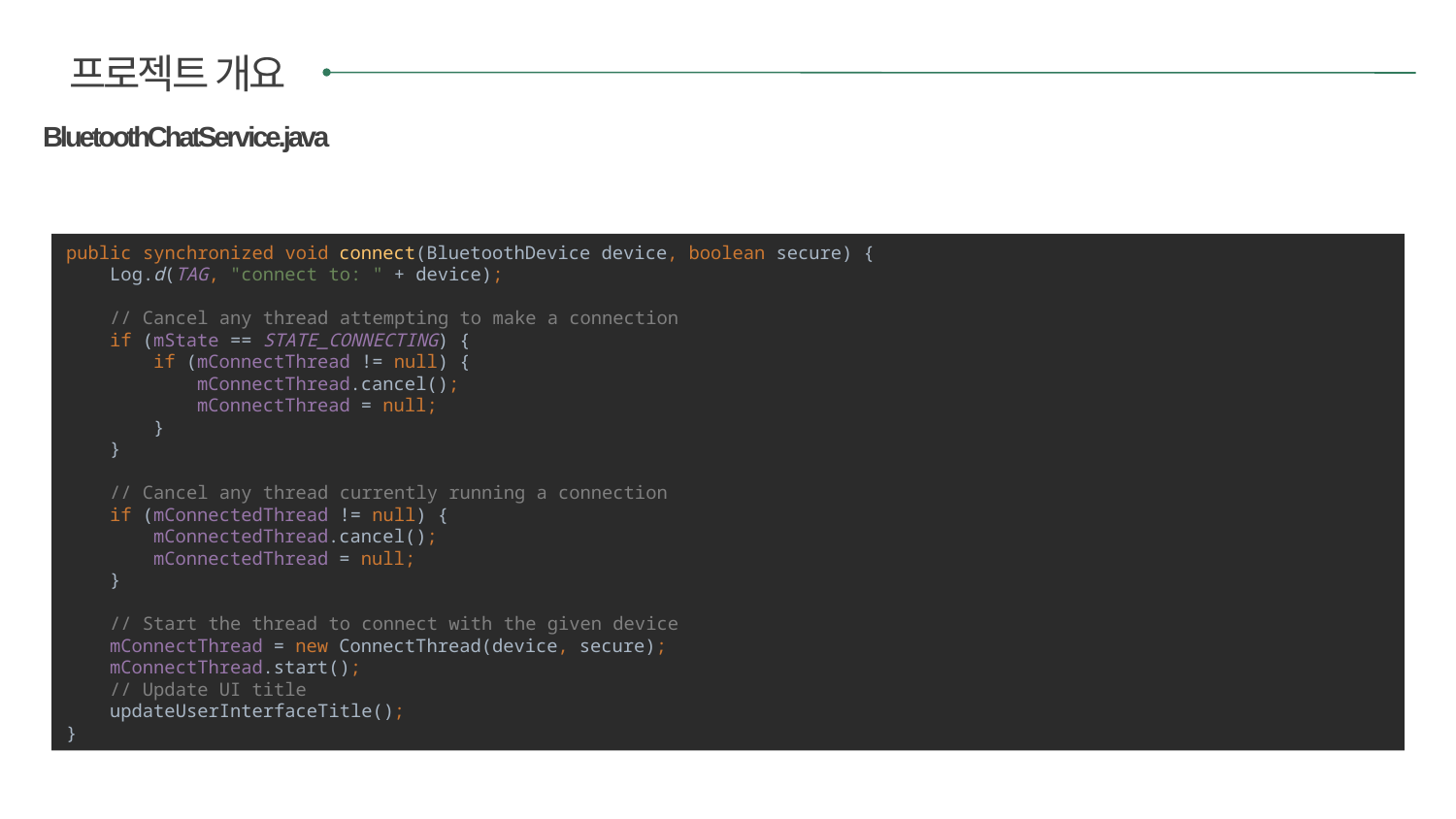

프로젝트 개요
BluetoothChatService.java
public synchronized void connect(BluetoothDevice device, boolean secure) {
    Log.d(TAG, "connect to: " + device);
    // Cancel any thread attempting to make a connection
    if (mState == STATE_CONNECTING) {
        if (mConnectThread != null) {
            mConnectThread.cancel();
            mConnectThread = null;
        }
    }
    // Cancel any thread currently running a connection
    if (mConnectedThread != null) {
        mConnectedThread.cancel();
        mConnectedThread = null;
    }
    // Start the thread to connect with the given device
    mConnectThread = new ConnectThread(device, secure);
    mConnectThread.start();
    // Update UI title
    updateUserInterfaceTitle();
}